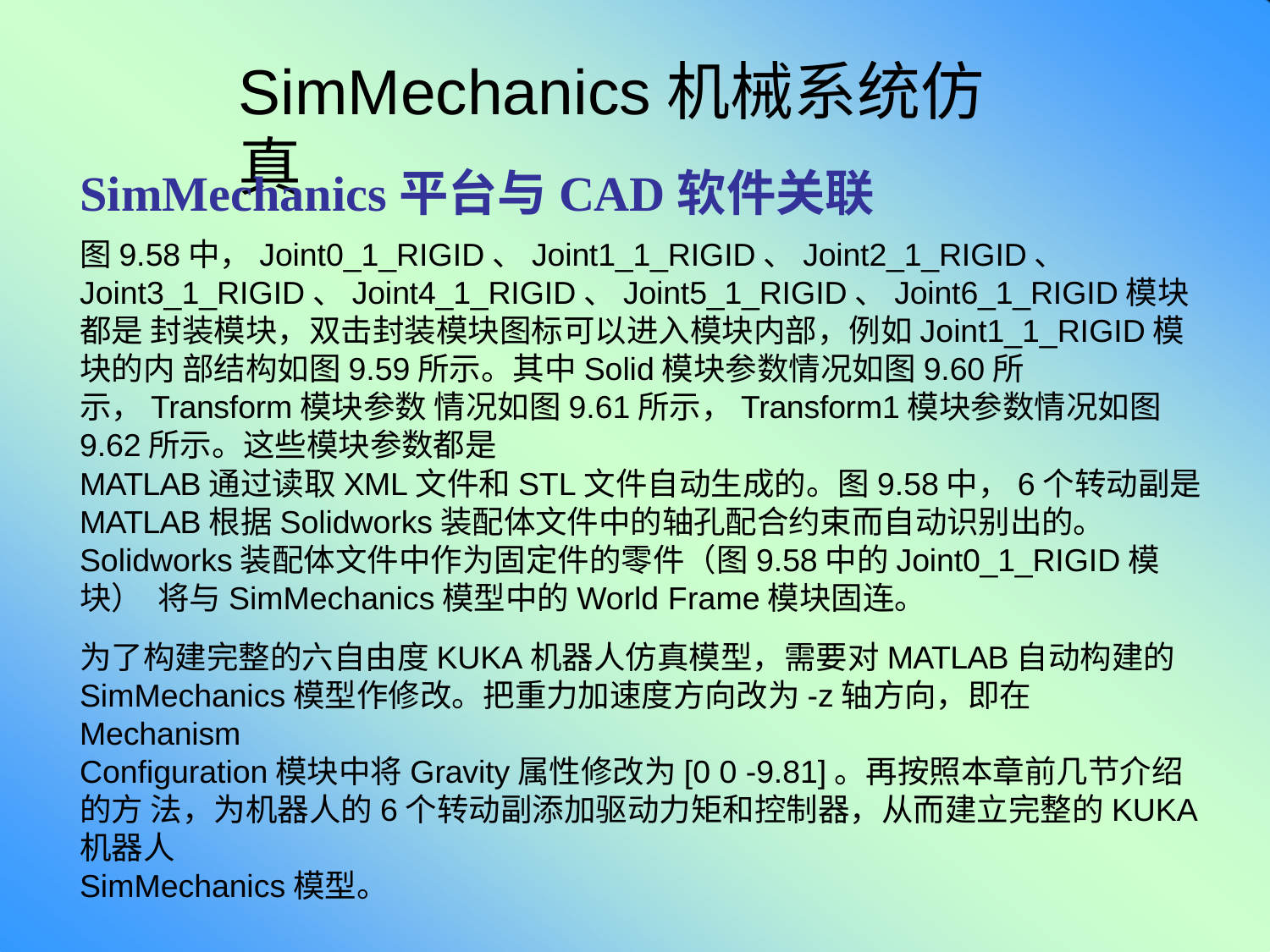

# SimMechanics机械系统仿真
SimMechanics平台与CAD软件关联
图9.58中，Joint0_1_RIGID、Joint1_1_RIGID、Joint2_1_RIGID、
Joint3_1_RIGID、Joint4_1_RIGID、Joint5_1_RIGID、Joint6_1_RIGID模块都是 封装模块，双击封装模块图标可以进入模块内部，例如Joint1_1_RIGID模块的内 部结构如图9.59所示。其中Solid模块参数情况如图9.60所示，Transform模块参数 情况如图9.61所示，Transform1模块参数情况如图9.62所示。这些模块参数都是
MATLAB通过读取XML文件和STL文件自动生成的。图9.58中，6个转动副是
MATLAB根据Solidworks装配体文件中的轴孔配合约束而自动识别出的。
Solidworks装配体文件中作为固定件的零件（图9.58中的Joint0_1_RIGID模块）  将与SimMechanics模型中的World Frame模块固连。
为了构建完整的六自由度KUKA机器人仿真模型，需要对MATLAB自动构建的
SimMechanics模型作修改。把重力加速度方向改为-z轴方向，即在Mechanism
Configuration模块中将Gravity属性修改为[0 0 -9.81]。再按照本章前几节介绍的方 法，为机器人的6个转动副添加驱动力矩和控制器，从而建立完整的KUKA机器人
SimMechanics模型。